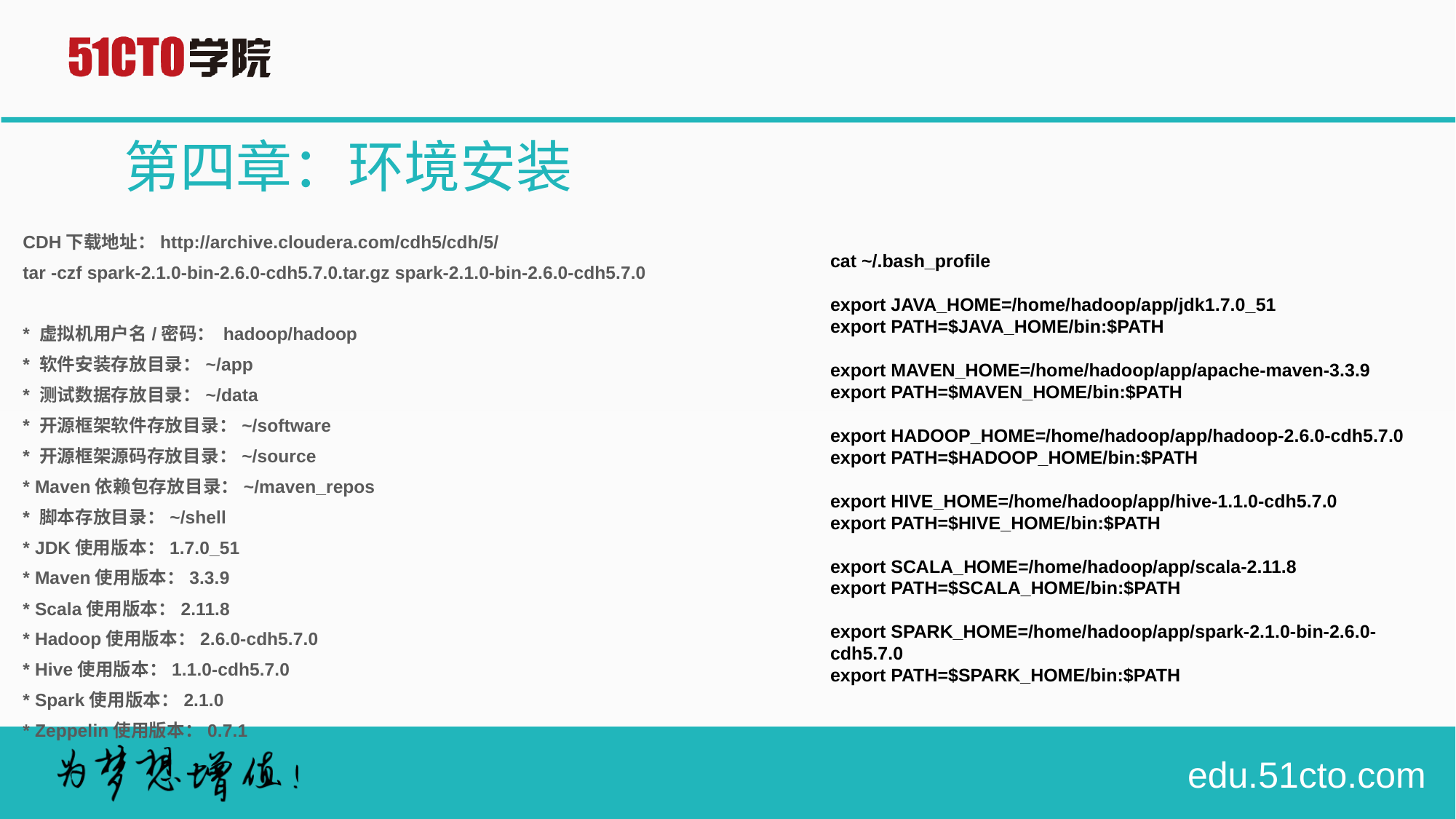

# 第四章：环境安装
CDH下载地址：http://archive.cloudera.com/cdh5/cdh/5/
tar -czf spark-2.1.0-bin-2.6.0-cdh5.7.0.tar.gz spark-2.1.0-bin-2.6.0-cdh5.7.0

* 虚拟机用户名/密码： hadoop/hadoop
* 软件安装存放目录：~/app
* 测试数据存放目录：~/data
* 开源框架软件存放目录：~/software
* 开源框架源码存放目录：~/source
* Maven依赖包存放目录：~/maven_repos
* 脚本存放目录：~/shell
* JDK使用版本：1.7.0_51
* Maven使用版本：3.3.9
* Scala使用版本：2.11.8
* Hadoop使用版本：2.6.0-cdh5.7.0
* Hive使用版本：1.1.0-cdh5.7.0
* Spark使用版本：2.1.0
* Zeppelin使用版本：0.7.1

cat ~/.bash_profile

export JAVA_HOME=/home/hadoop/app/jdk1.7.0_51
export PATH=$JAVA_HOME/bin:$PATH

export MAVEN_HOME=/home/hadoop/app/apache-maven-3.3.9
export PATH=$MAVEN_HOME/bin:$PATH

export HADOOP_HOME=/home/hadoop/app/hadoop-2.6.0-cdh5.7.0
export PATH=$HADOOP_HOME/bin:$PATH

export HIVE_HOME=/home/hadoop/app/hive-1.1.0-cdh5.7.0
export PATH=$HIVE_HOME/bin:$PATH

export SCALA_HOME=/home/hadoop/app/scala-2.11.8
export PATH=$SCALA_HOME/bin:$PATH

export SPARK_HOME=/home/hadoop/app/spark-2.1.0-bin-2.6.0-cdh5.7.0
export PATH=$SPARK_HOME/bin:$PATH